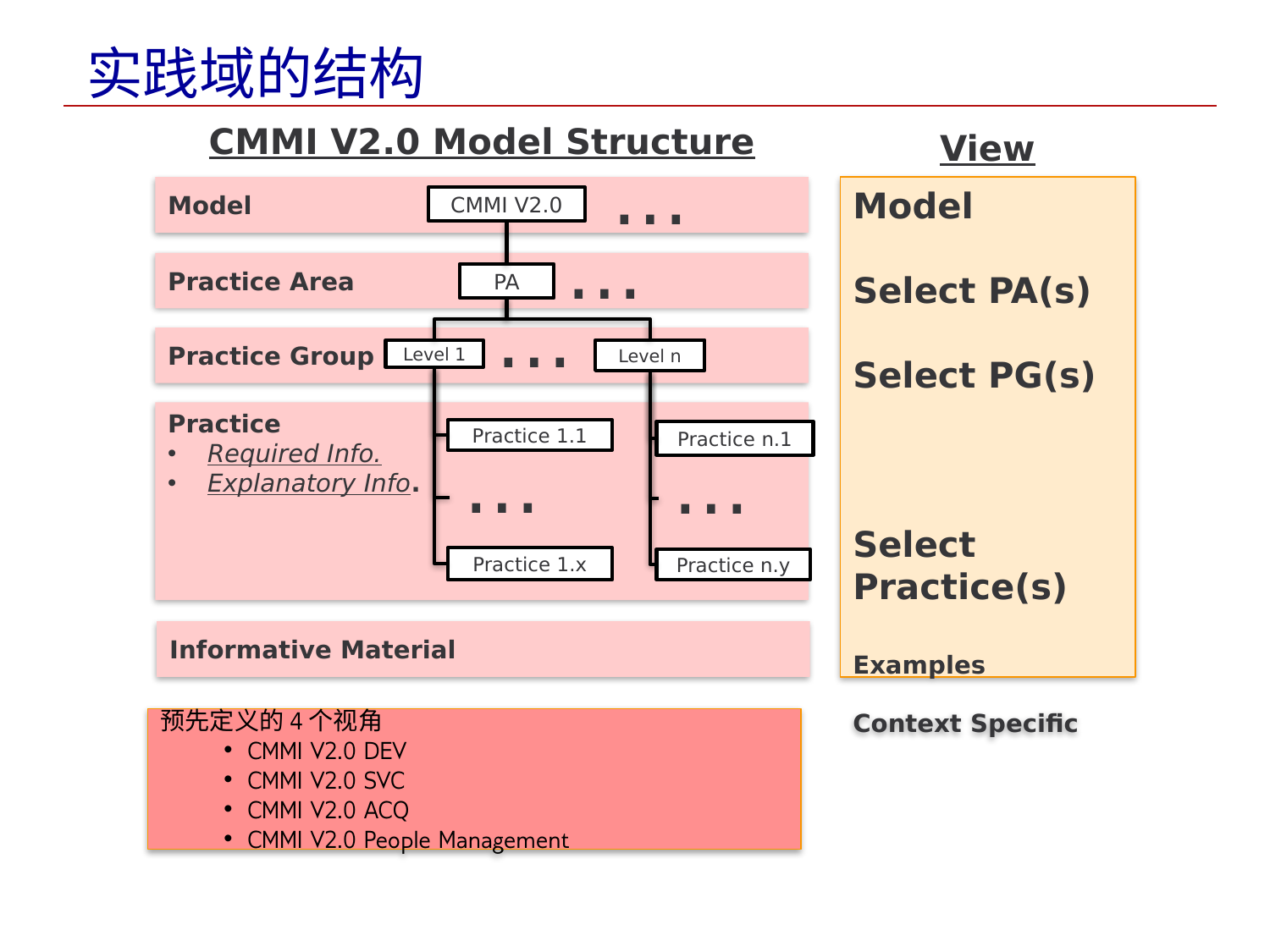

# 实践域的结构
CMMI V2.0 Model Structure
View
…
Model
Model

Select PA(s)

Select PG(s)

Select Practice(s)

Examples

Context Specific
CMMI V2.0
…
Practice Area
PA
…
Practice Group
Level 1
Level n
Practice
Required Info.
Explanatory Info.
Practice 1.1
Practice n.1
…
…

Practice 1.x
Practice n.y
Informative Material
预先定义的4个视角
CMMI V2.0 DEV
CMMI V2.0 SVC
CMMI V2.0 ACQ
CMMI V2.0 People Management